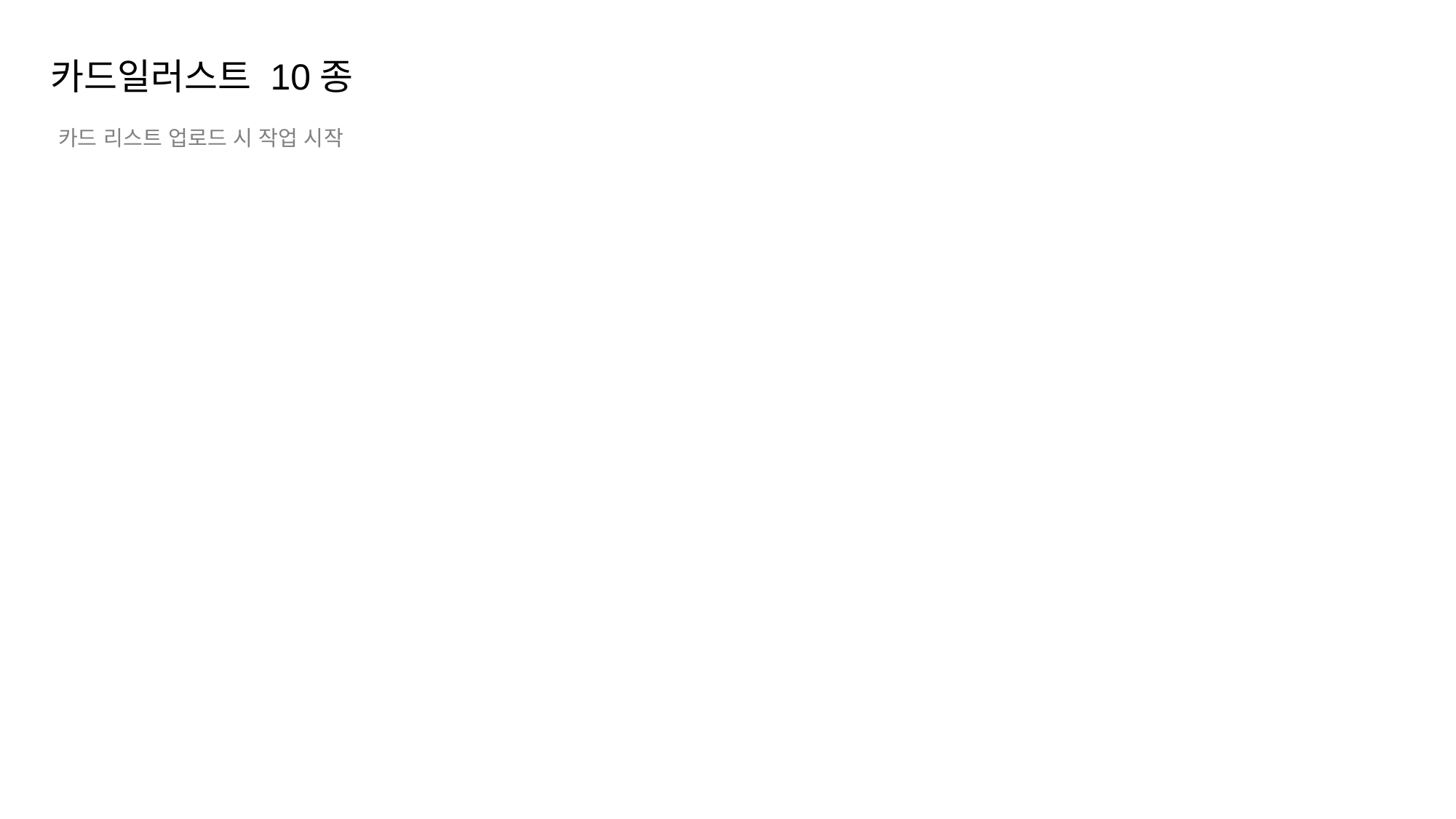

카드일러스트 10종
카드 리스트 업로드 시 작업 시작